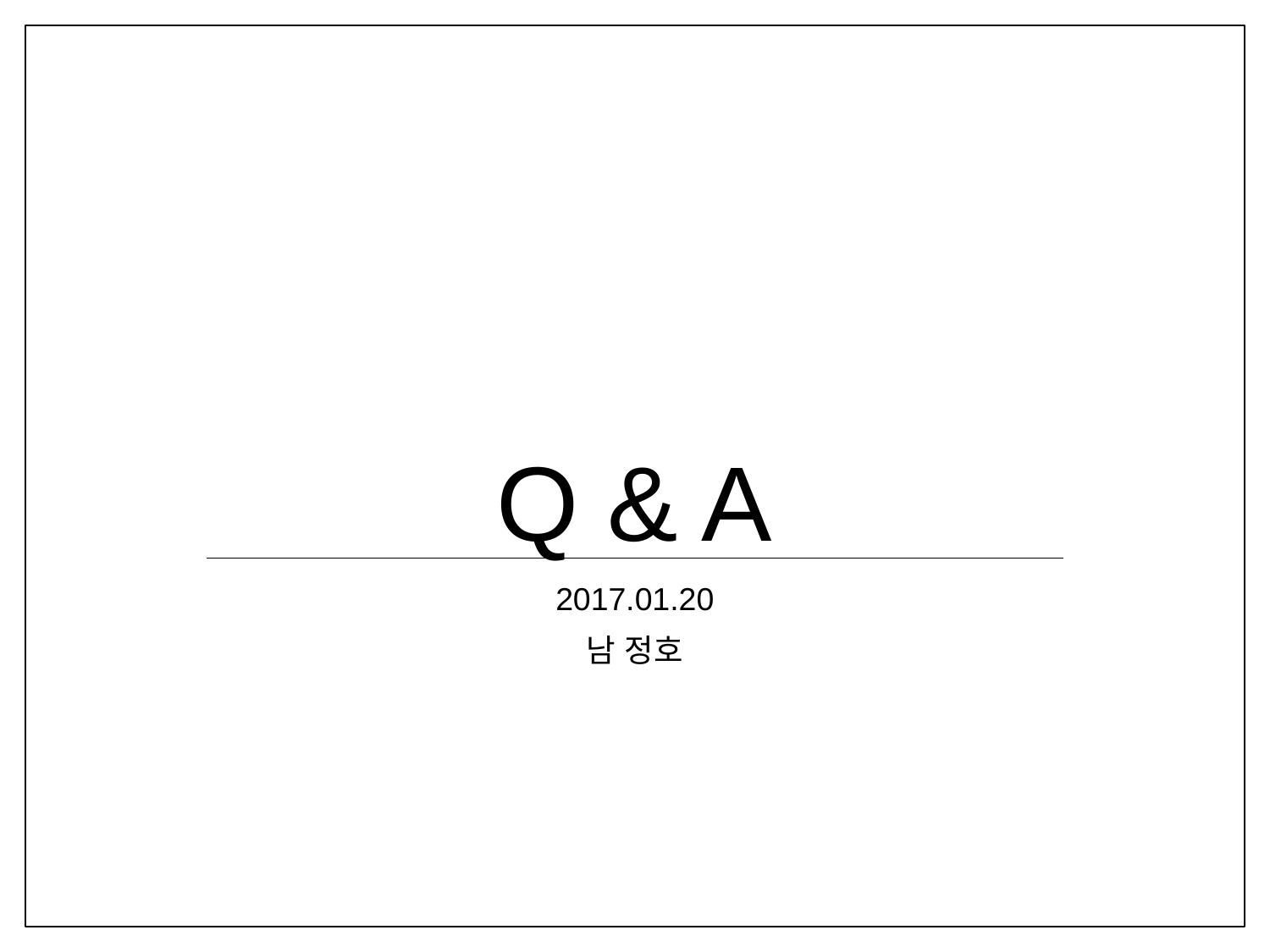

# Q & A
2017.01.20
남 정호